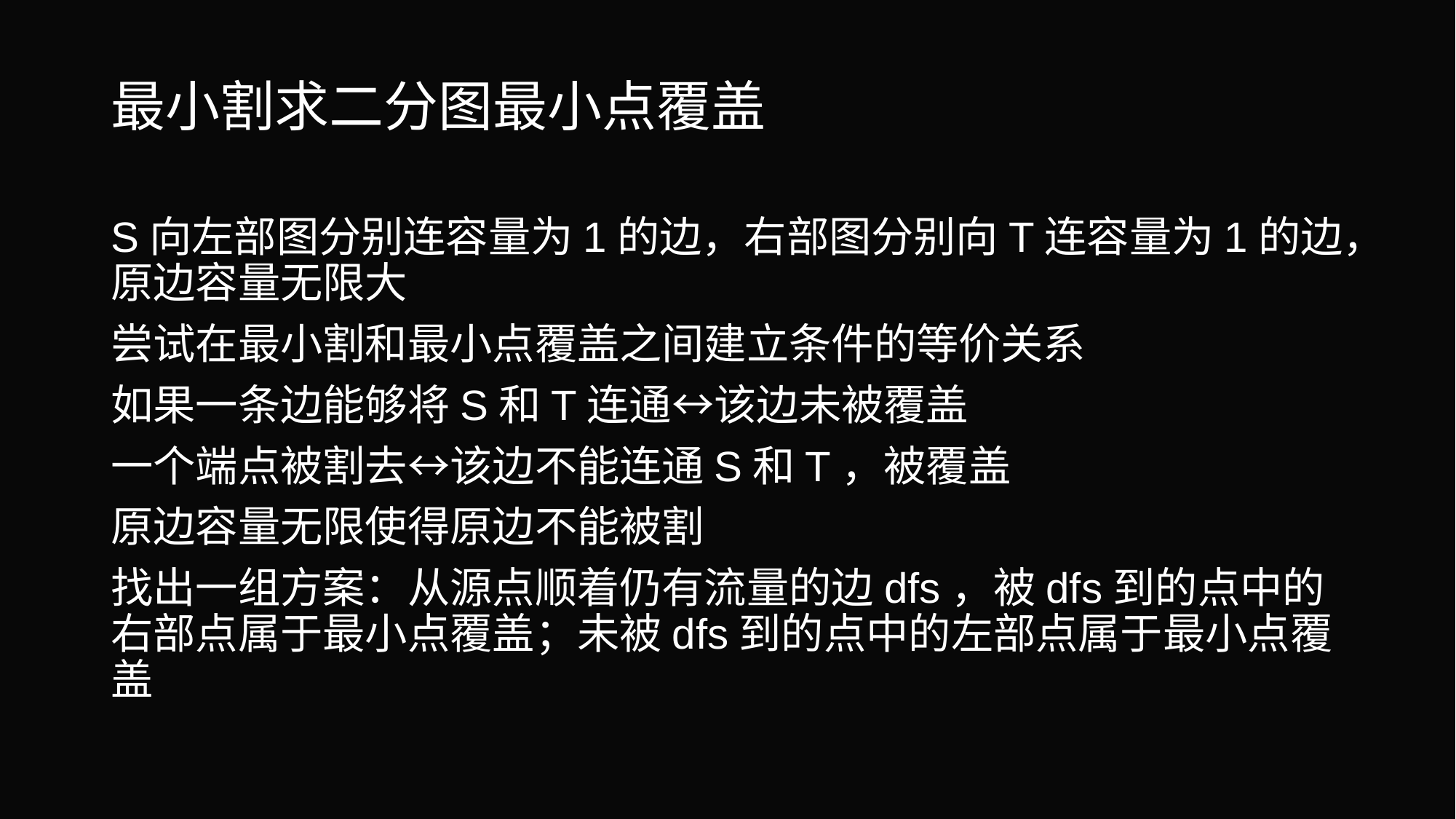

# 最小割求二分图最小点覆盖
S向左部图分别连容量为1的边，右部图分别向T连容量为1的边，原边容量无限大
尝试在最小割和最小点覆盖之间建立条件的等价关系
如果一条边能够将S和T连通↔该边未被覆盖
一个端点被割去↔该边不能连通S和T，被覆盖
原边容量无限使得原边不能被割
找出一组方案：从源点顺着仍有流量的边dfs，被dfs到的点中的右部点属于最小点覆盖；未被dfs到的点中的左部点属于最小点覆盖